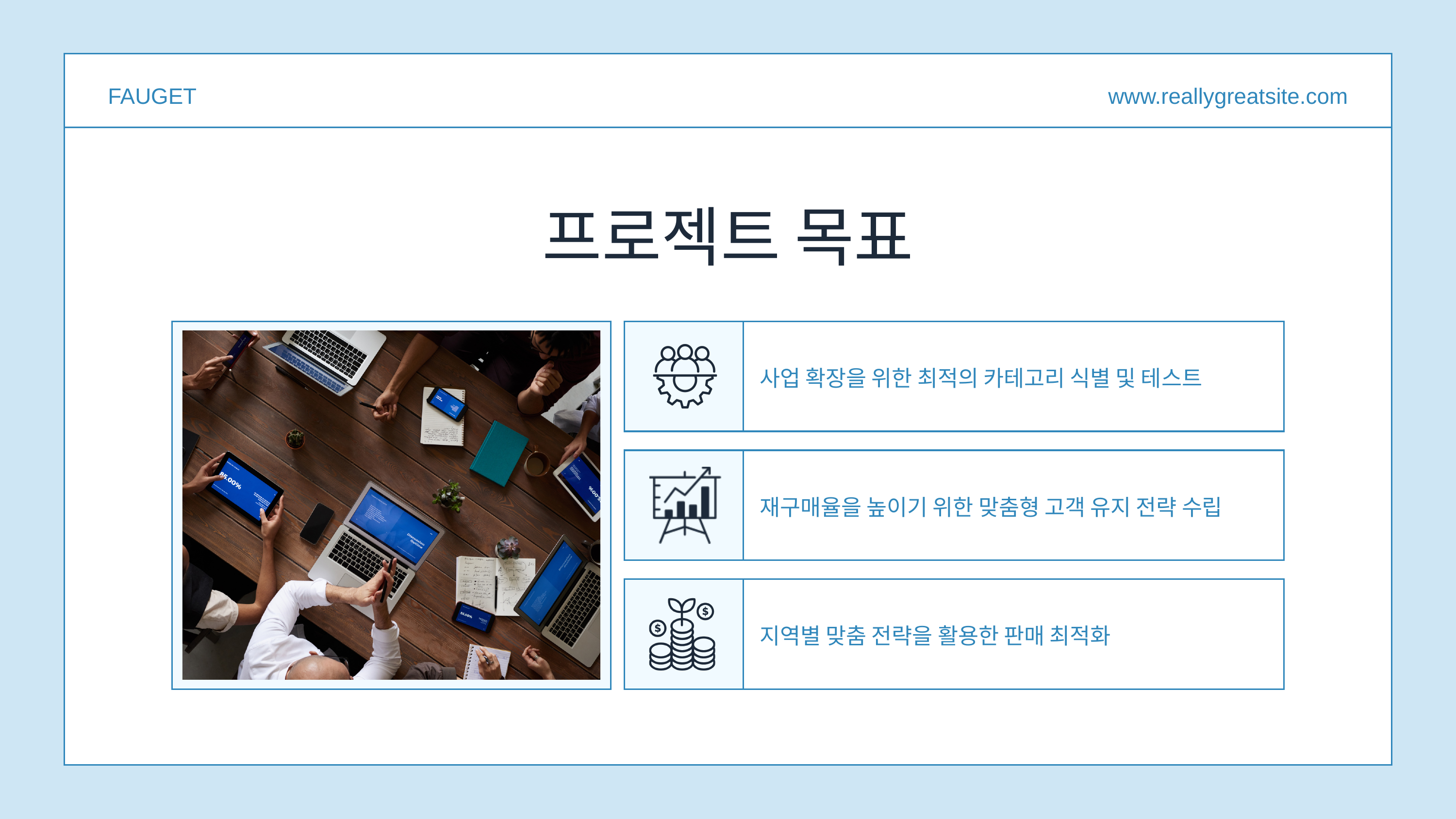

FAUGET
www.reallygreatsite.com

프로젝트 목표

사업 확장을 위한 최적의 카테고리 식별 및 테스트

재구매율을 높이기 위한 맞춤형 고객 유지 전략 수립

지역별 맞춤 전략을 활용한 판매 최적화